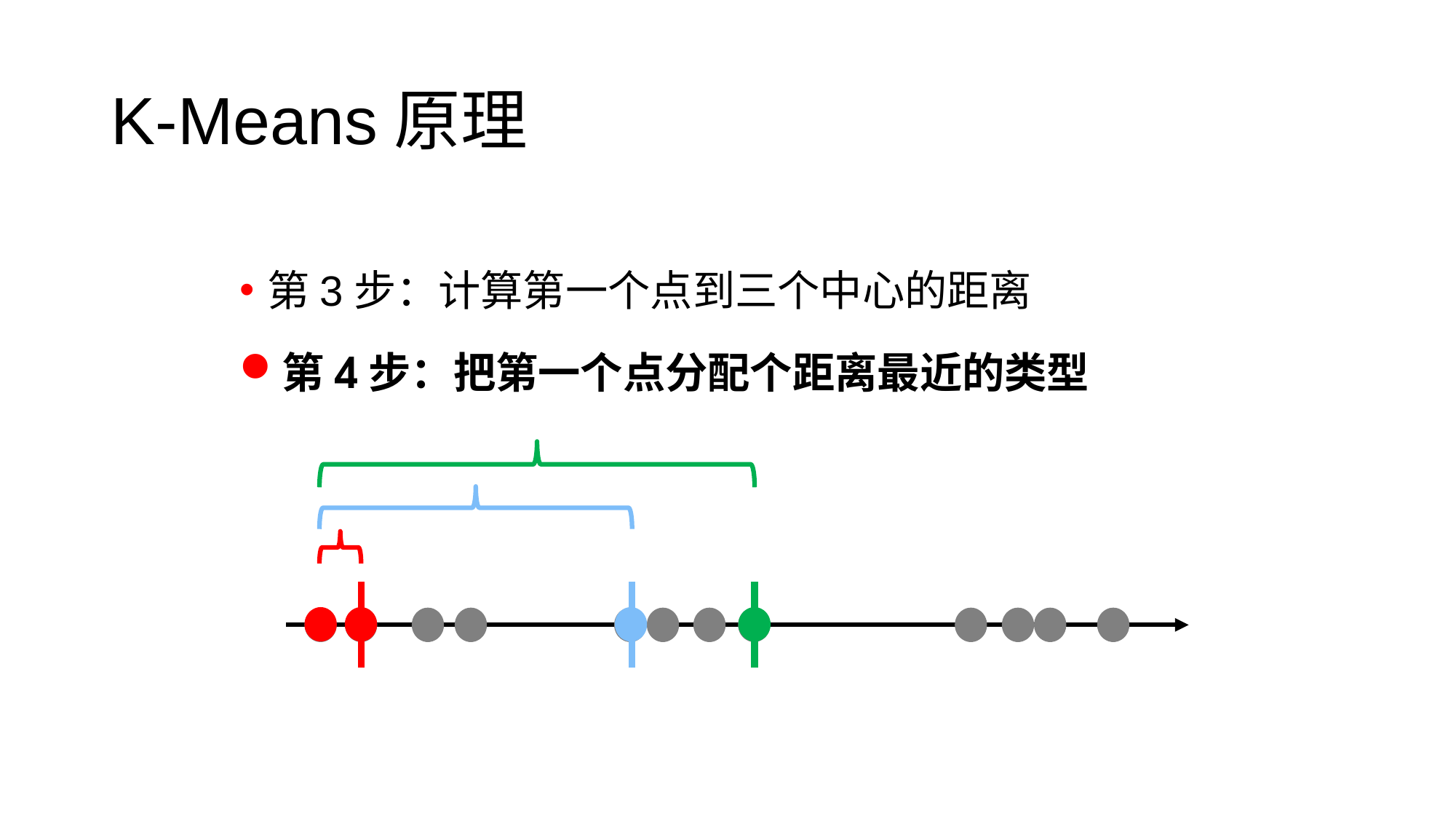

# K-Means原理

第3步：计算第一个点到三个中心的距离

第4步：把第一个点分配个距离最近的类型

48